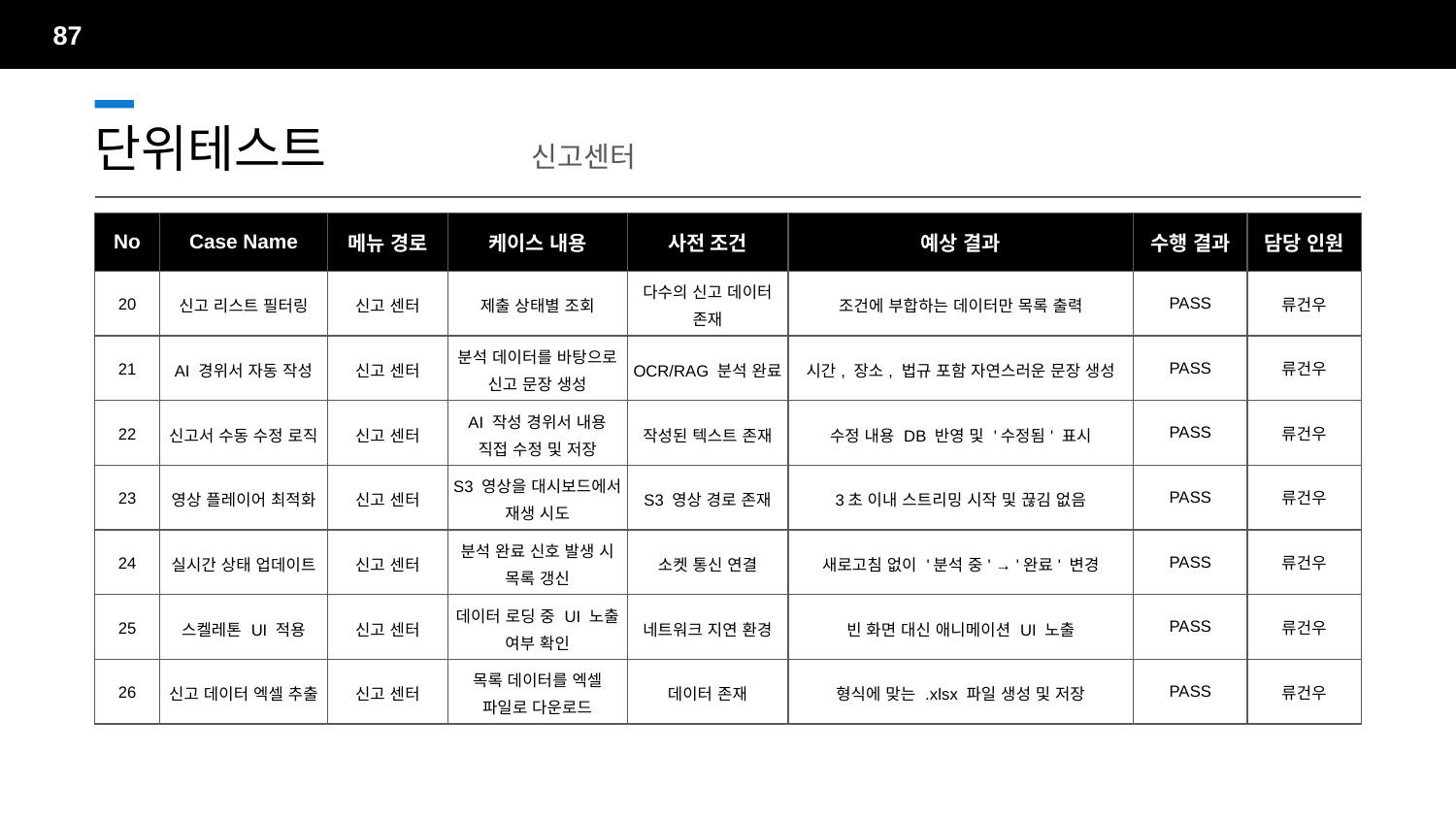

87

단위테스트		신고센터
| No | Case Name | 메뉴 경로 | 케이스 내용 | 사전 조건 | 예상 결과 | 수행 결과 | 담당 인원 |
| --- | --- | --- | --- | --- | --- | --- | --- |
| 20 | 신고 리스트 필터링 | 신고 센터 | 제출 상태별 조회 | 다수의 신고 데이터 존재 | 조건에 부합하는 데이터만 목록 출력 | PASS | 류건우 |
| 21 | AI 경위서 자동 작성 | 신고 센터 | 분석 데이터를 바탕으로 신고 문장 생성 | OCR/RAG 분석 완료 | 시간, 장소, 법규 포함 자연스러운 문장 생성 | PASS | 류건우 |
| 22 | 신고서 수동 수정 로직 | 신고 센터 | AI 작성 경위서 내용 직접 수정 및 저장 | 작성된 텍스트 존재 | 수정 내용 DB 반영 및 '수정됨' 표시 | PASS | 류건우 |
| 23 | 영상 플레이어 최적화 | 신고 센터 | S3 영상을 대시보드에서 재생 시도 | S3 영상 경로 존재 | 3초 이내 스트리밍 시작 및 끊김 없음 | PASS | 류건우 |
| 24 | 실시간 상태 업데이트 | 신고 센터 | 분석 완료 신호 발생 시 목록 갱신 | 소켓 통신 연결 | 새로고침 없이 '분석 중' → '완료' 변경 | PASS | 류건우 |
| 25 | 스켈레톤 UI 적용 | 신고 센터 | 데이터 로딩 중 UI 노출 여부 확인 | 네트워크 지연 환경 | 빈 화면 대신 애니메이션 UI 노출 | PASS | 류건우 |
| 26 | 신고 데이터 엑셀 추출 | 신고 센터 | 목록 데이터를 엑셀 파일로 다운로드 | 데이터 존재 | 형식에 맞는 .xlsx 파일 생성 및 저장 | PASS | 류건우 |